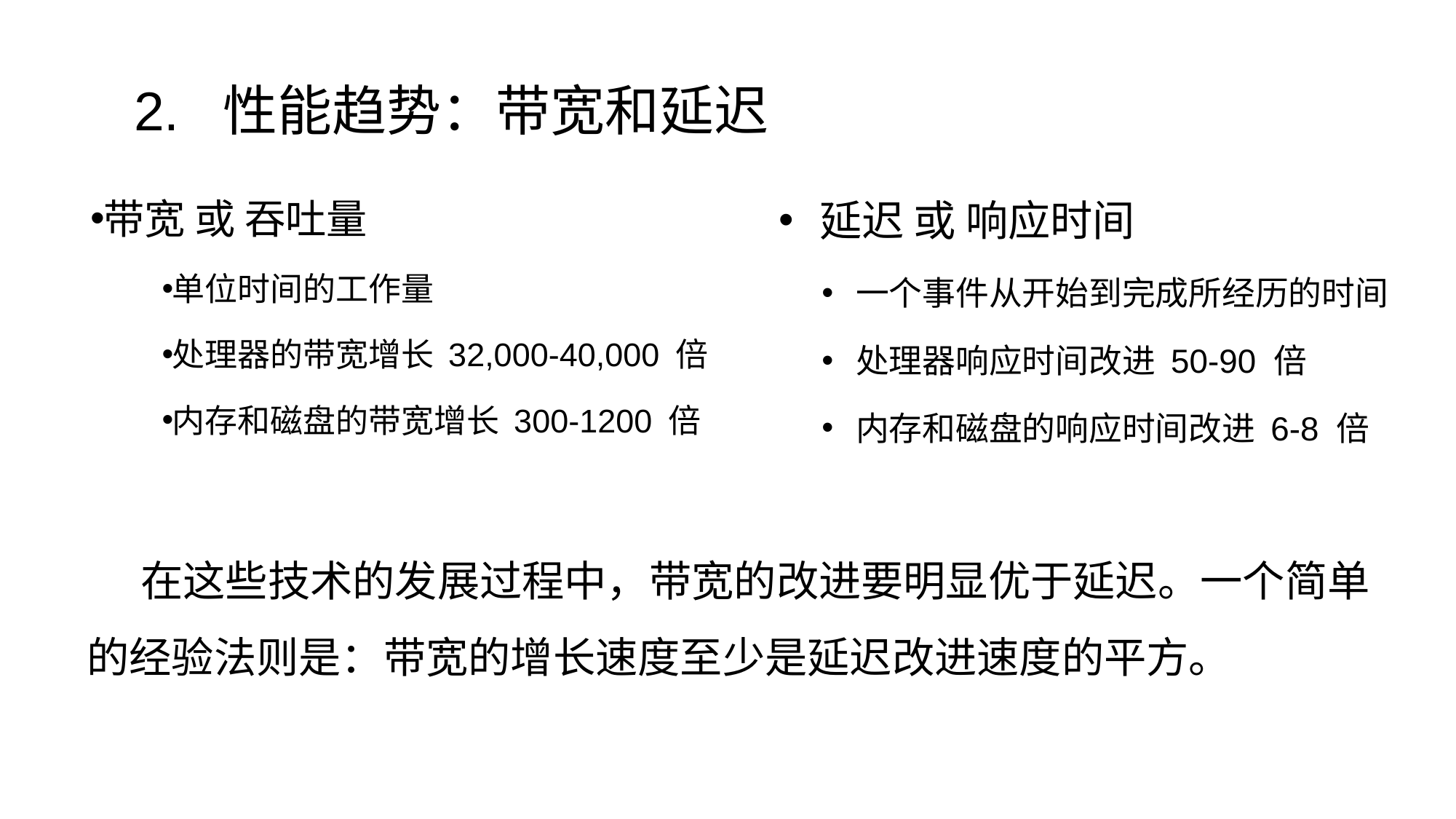

2.  性能趋势：带宽和延迟
带宽 或 吞吐量
单位时间的工作量
处理器的带宽增长 32,000-40,000 倍
内存和磁盘的带宽增长 300-1200 倍
延迟 或 响应时间
一个事件从开始到完成所经历的时间
处理器响应时间改进 50-90 倍
内存和磁盘的响应时间改进 6-8 倍
在这些技术的发展过程中，带宽的改进要明显优于延迟。一个简单的经验法则是：带宽的增长速度至少是延迟改进速度的平方。